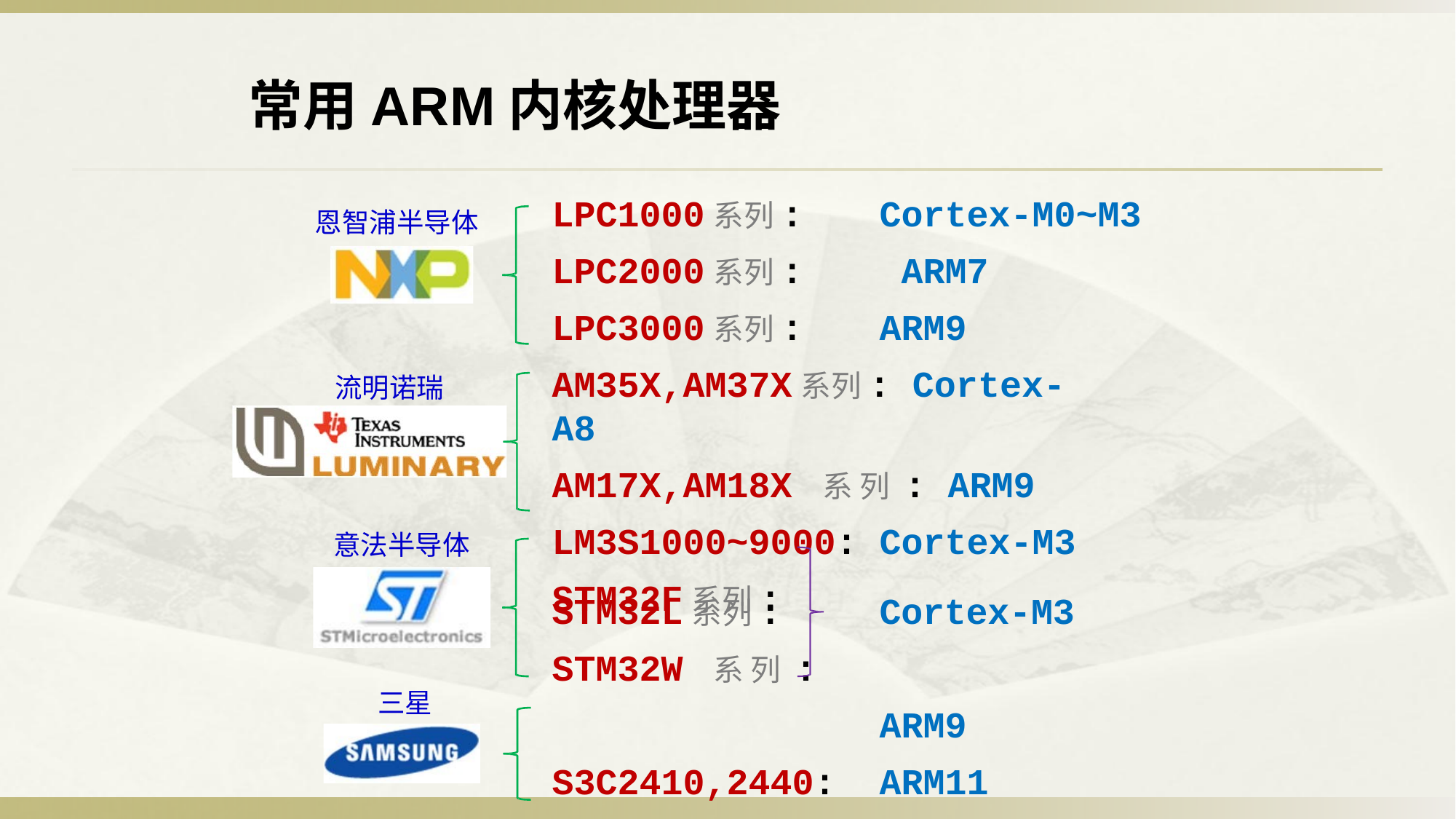

常用ARM内核处理器
LPC1000系列:
LPC2000系列:
LPC3000系列:
Cortex-M0~M3  ARM7
ARM9

恩智浦半导体

AM35X,AM37X系列: Cortex-A8
AM17X,AM18X 系 列 : ARM9  LM3S1000~9000: Cortex-M3
STM32F系列:
流明诺瑞

意法半导体

STM32L系列:
STM32W 系 列 :  S3C2410,2440:  S3C6410:
Cortex-M3
三星
ARM9  ARM11